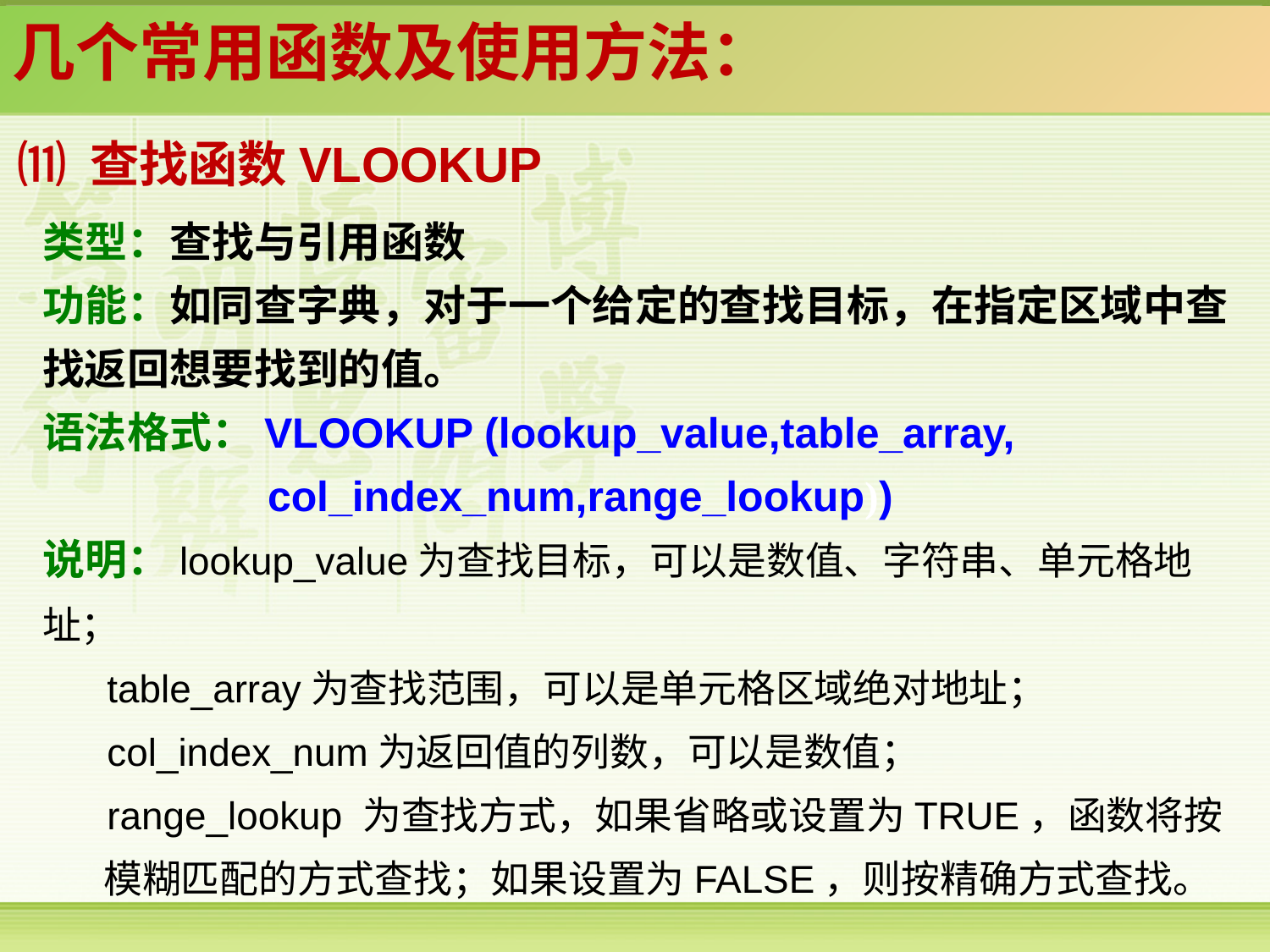

几个常用函数及使用方法：
⑾ 查找函数VLOOKUP
类型：查找与引用函数
功能：如同查字典，对于一个给定的查找目标，在指定区域中查找返回想要找到的值。
语法格式：VLOOKUP (lookup_value,table_array,
                   col_index_num,range_lookup))
说明：lookup_value为查找目标，可以是数值、字符串、单元格地址；
      table_array为查找范围，可以是单元格区域绝对地址；
      col_index_num为返回值的列数，可以是数值；
      range_lookup 为查找方式，如果省略或设置为TRUE，函数将按
      模糊匹配的方式查找；如果设置为FALSE，则按精确方式查找。

86